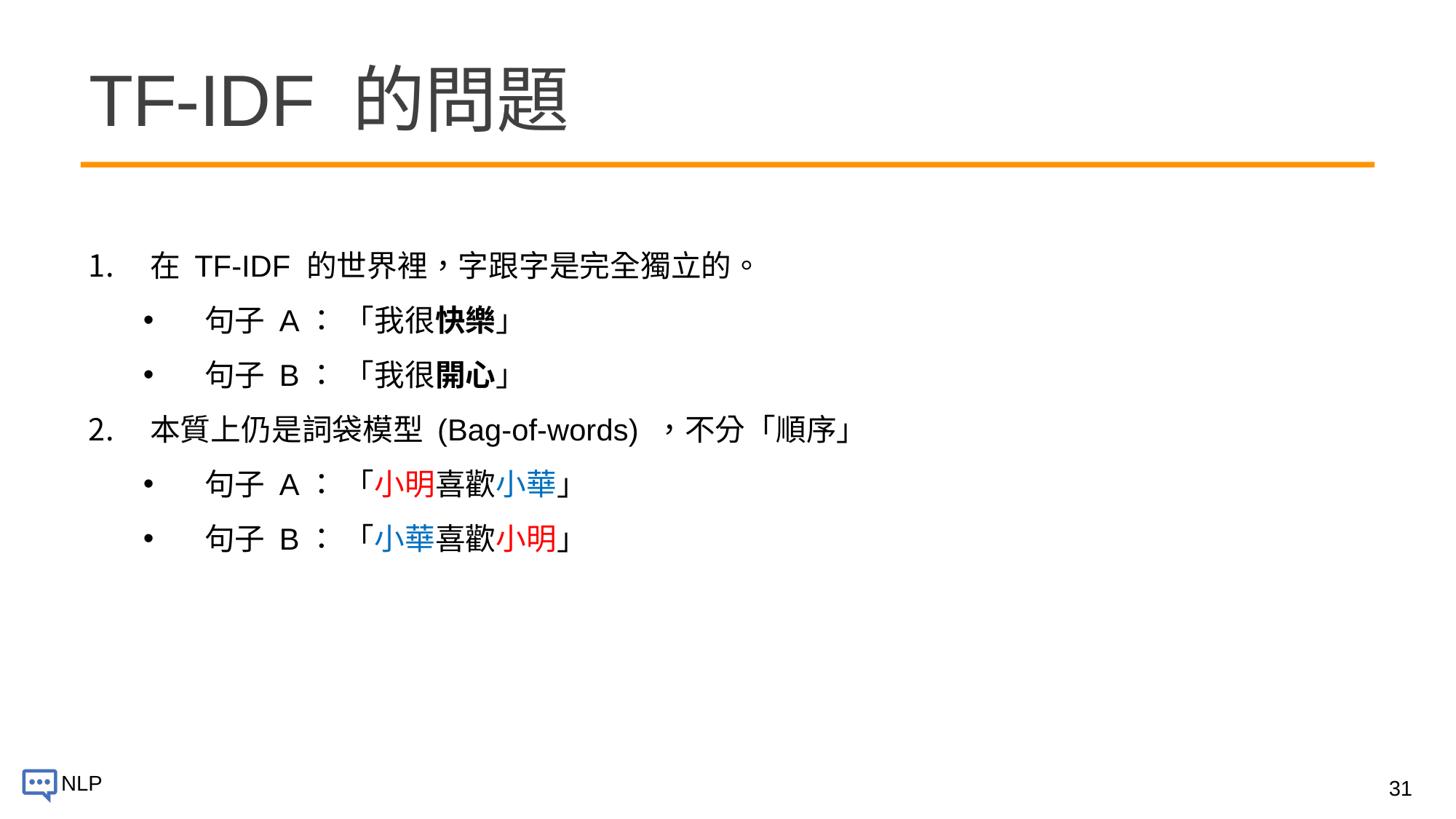

# TF-IDF 的問題
在 TF-IDF 的世界裡，字跟字是完全獨立的。
句子 A： 「我很快樂」
句子 B： 「我很開心」
本質上仍是詞袋模型 (Bag-of-words) ，不分「順序」
句子 A： 「小明喜歡小華」
句子 B： 「小華喜歡小明」
31